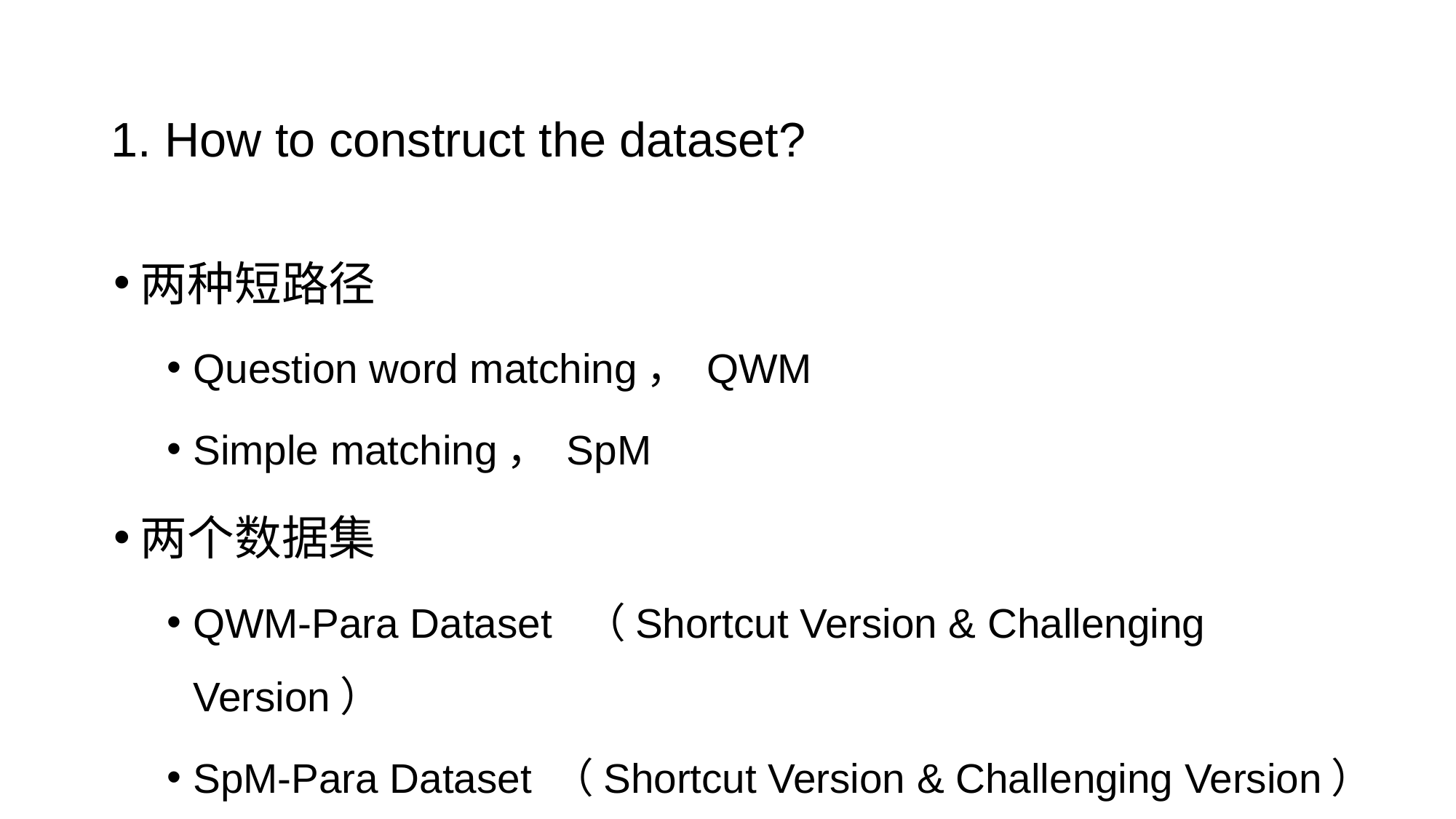

# 1. How to construct the dataset?
两种短路径
Question word matching， QWM
Simple matching， SpM
两个数据集
QWM-Para Dataset  （Shortcut Version & Challenging Version）
SpM-Para Dataset （Shortcut Version & Challenging Version）